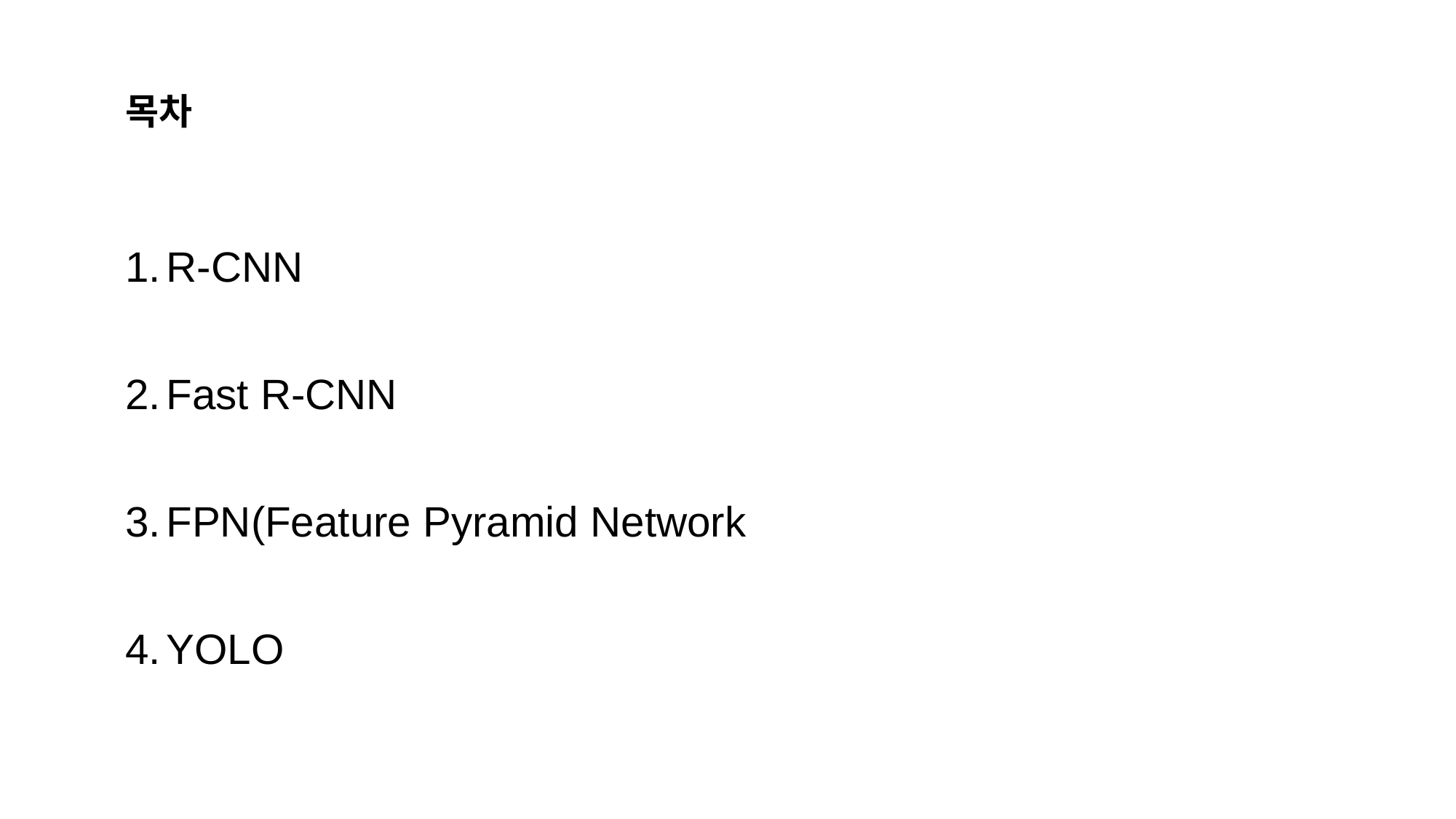

목차
R-CNN
Fast R-CNN
FPN(Feature Pyramid Network
YOLO